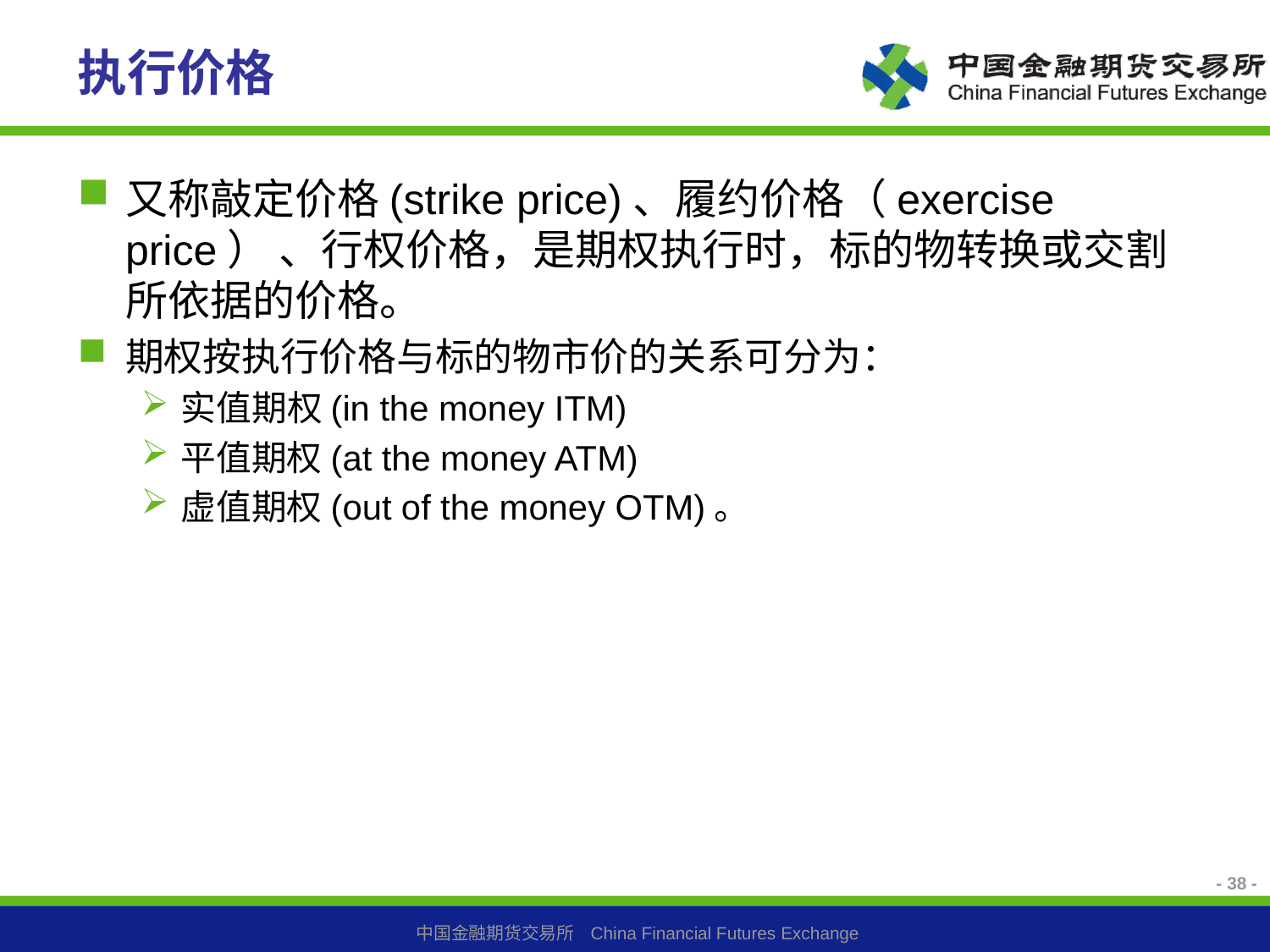

# 执行价格
又称敲定价格(strike price)、履约价格（exercise price） 、行权价格，是期权执行时，标的物转换或交割所依据的价格。
期权按执行价格与标的物市价的关系可分为：
实值期权(in the money ITM)
平值期权(at the money ATM)
虚值期权(out of the money OTM)。

- 38 -